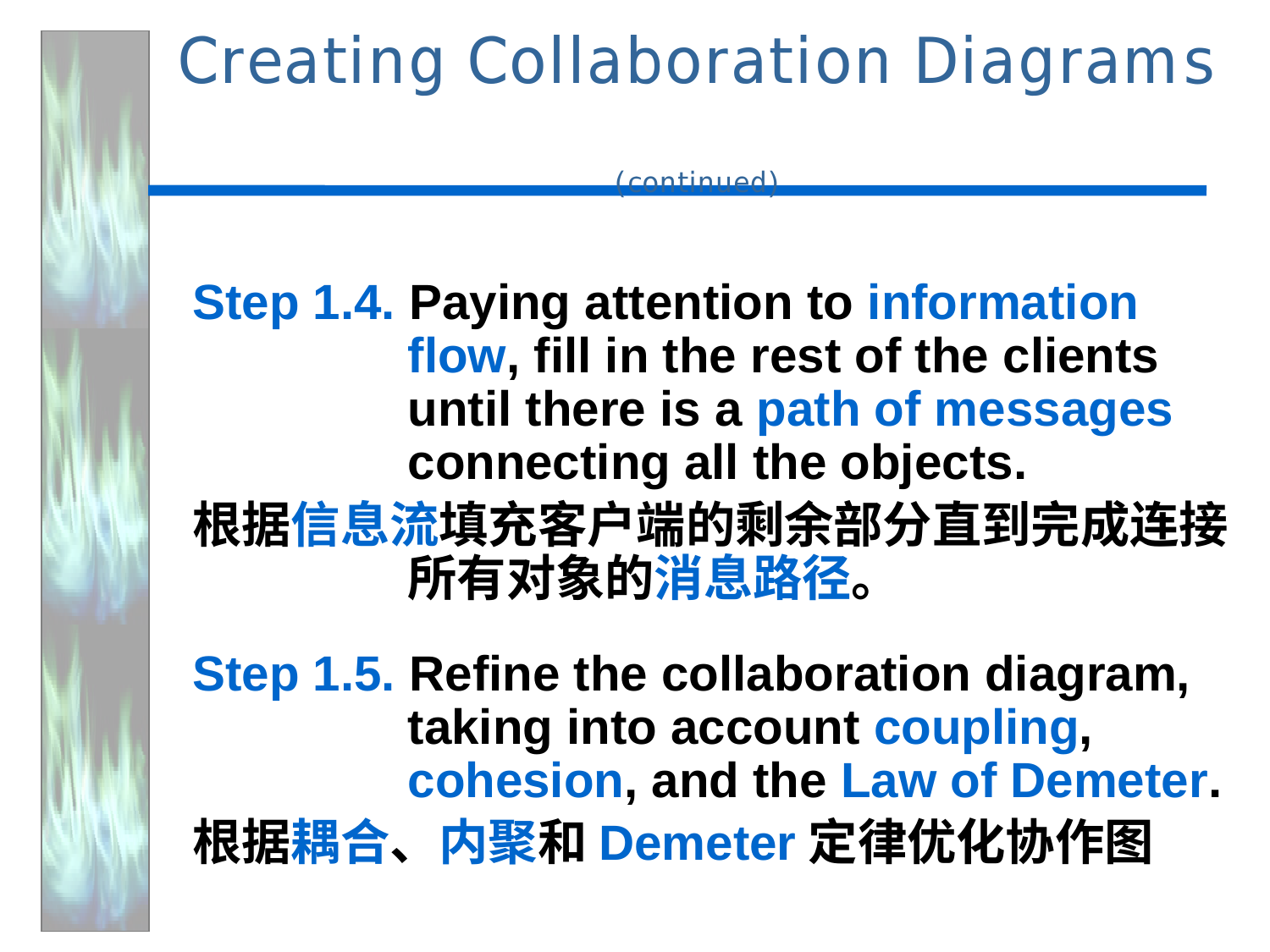

# Creating Collaboration Diagrams (continued)
Step 1.4. Paying attention to information flow, fill in the rest of the clients until there is a path of messages connecting all the objects.
根据信息流填充客户端的剩余部分直到完成连接所有对象的消息路径。

Step 1.5. Refine the collaboration diagram, taking into account coupling, cohesion, and the Law of Demeter.
根据耦合、内聚和Demeter定律优化协作图